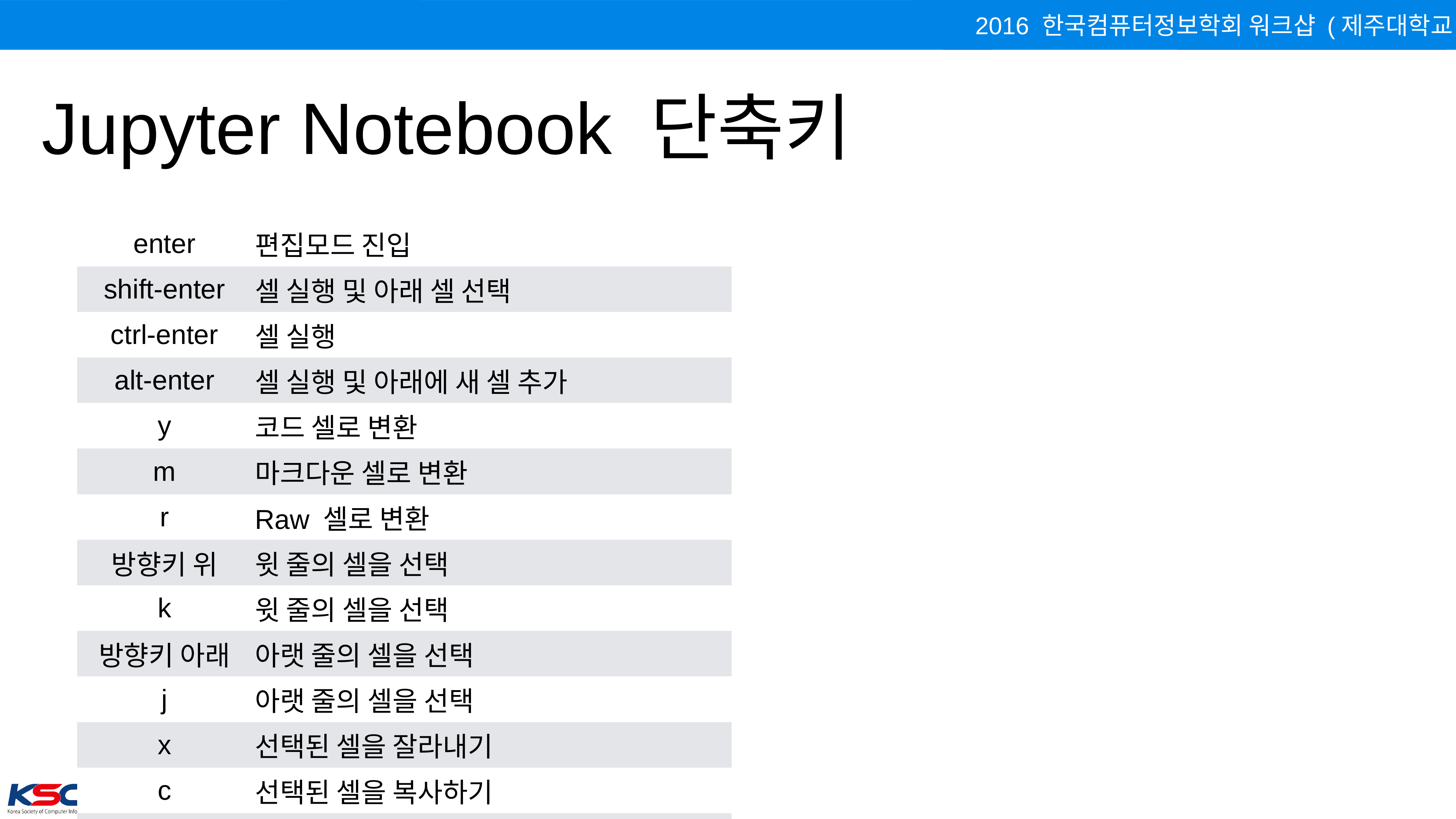

# Jupyter Notebook 단축키
| enter | 편집모드 진입 |
| --- | --- |
| shift-enter | 셀 실행 및 아래 셀 선택 |
| ctrl-enter | 셀 실행 |
| alt-enter | 셀 실행 및 아래에 새 셀 추가 |
| y | 코드 셀로 변환 |
| m | 마크다운 셀로 변환 |
| r | Raw 셀로 변환 |
| 방향키 위 | 윗 줄의 셀을 선택 |
| k | 윗 줄의 셀을 선택 |
| 방향키 아래 | 아랫 줄의 셀을 선택 |
| j | 아랫 줄의 셀을 선택 |
| x | 선택된 셀을 잘라내기 |
| c | 선택된 셀을 복사하기 |
| shift-v | 윗 줄에 셀 복사 |
| v | 아랫 줄에 셀 복사 |